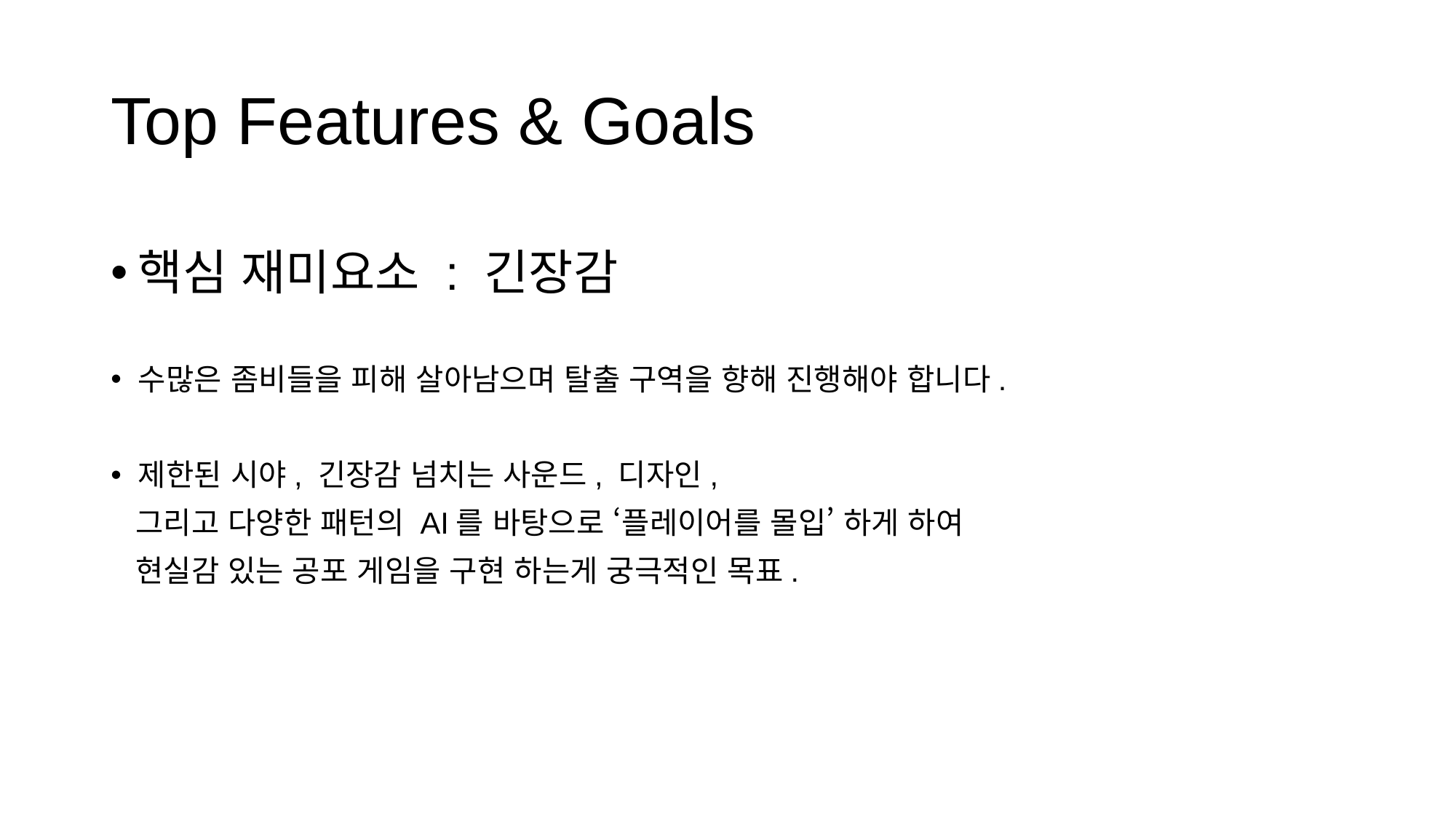

# Top Features & Goals
핵심 재미요소 : 긴장감

수많은 좀비들을 피해 살아남으며 탈출 구역을 향해 진행해야 합니다.

제한된 시야, 긴장감 넘치는 사운드, 디자인,
  그리고 다양한 패턴의 AI를 바탕으로 ‘플레이어를 몰입’ 하게 하여
  현실감 있는 공포 게임을 구현 하는게 궁극적인 목표.